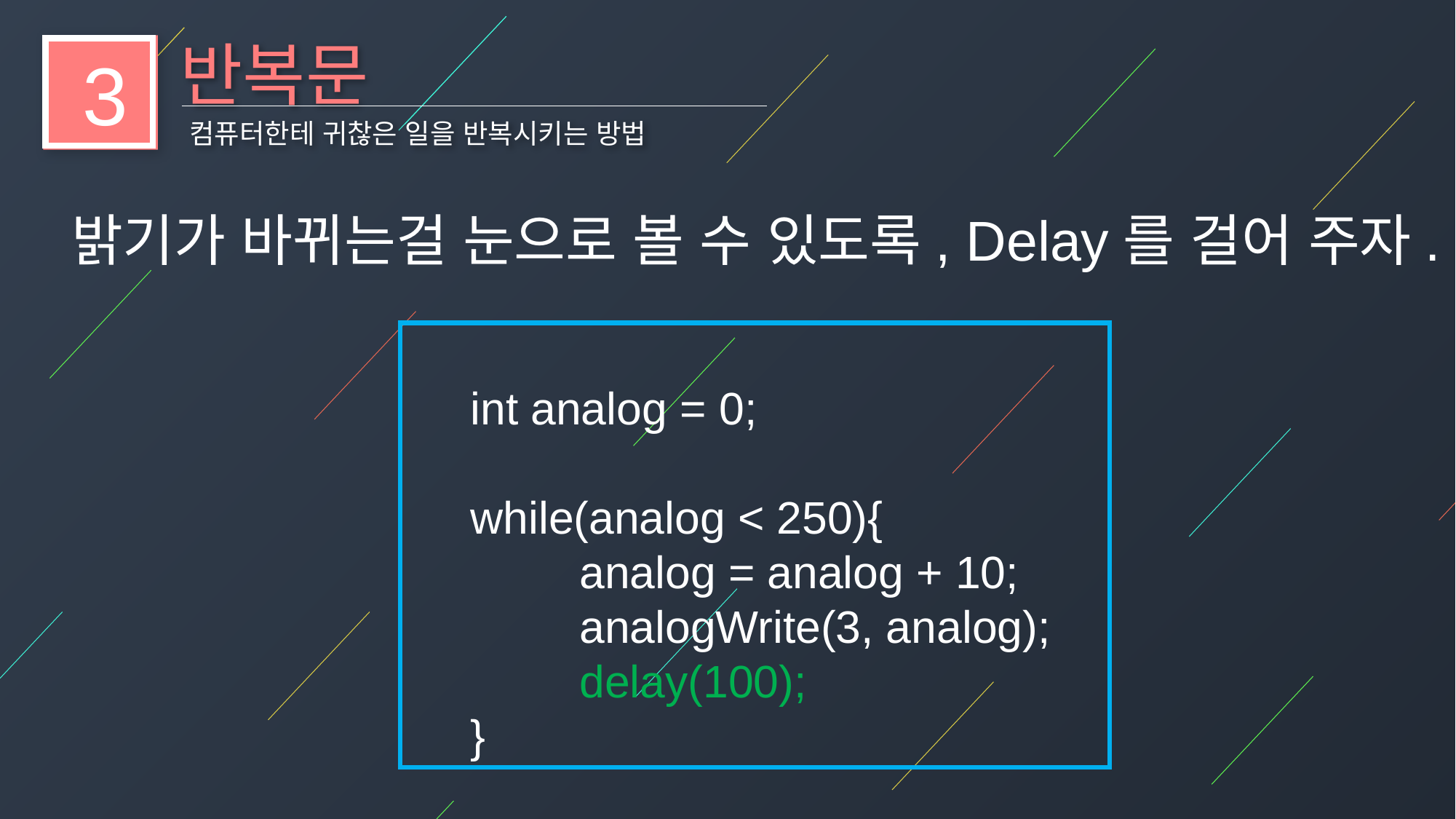

반복문

3
컴퓨터한테 귀찮은 일을 반복시키는 방법
밝기가 바뀌는걸 눈으로 볼 수 있도록, Delay를 걸어 주자.

int analog = 0;

while(analog < 250){
	analog = analog + 10;
	analogWrite(3, analog);
	delay(100);
}